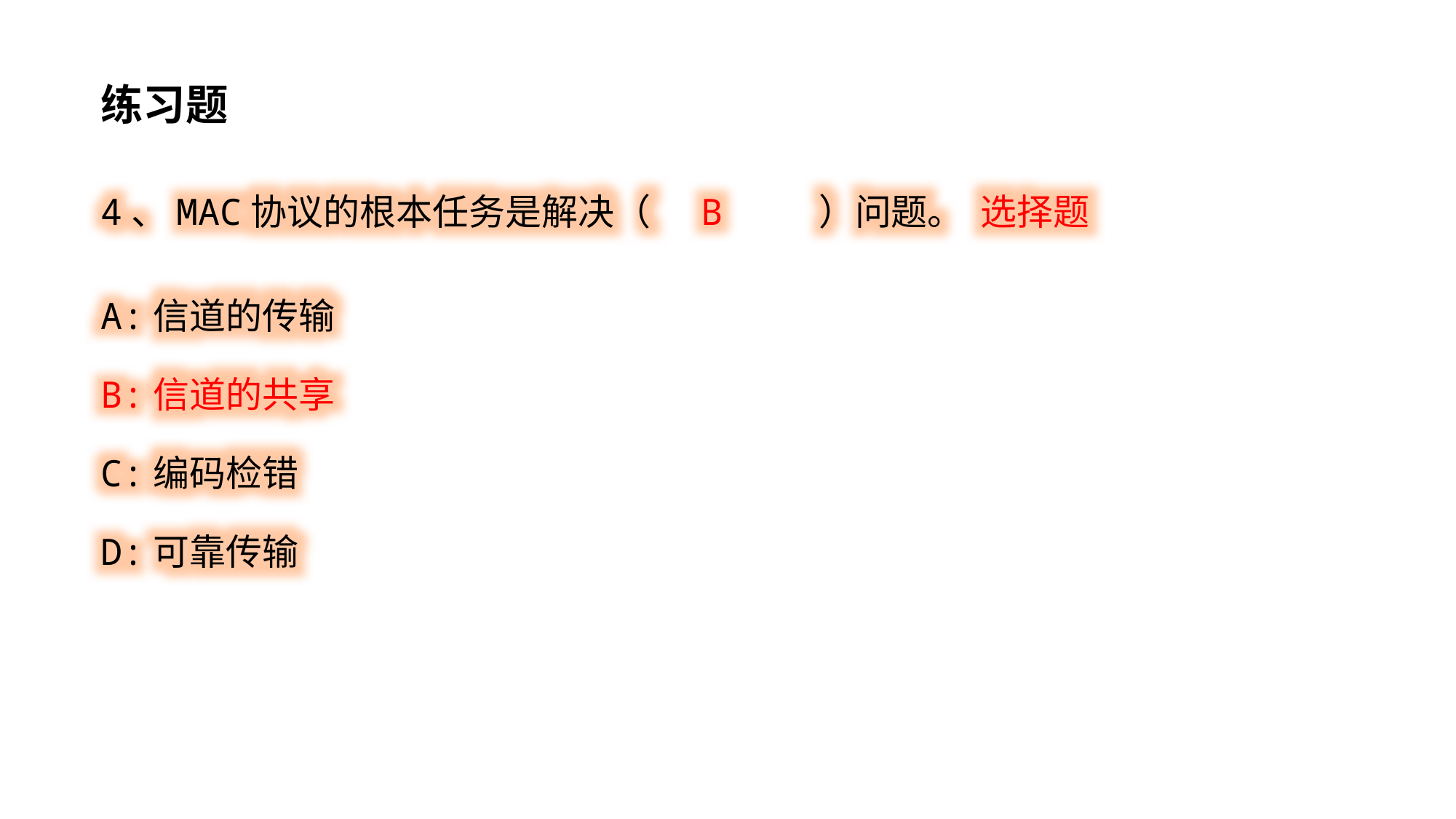

练习题
4、MAC协议的根本任务是解决（     B    ）问题。  选择题

A:信道的传输

B:信道的共享

C:编码检错

D:可靠传输